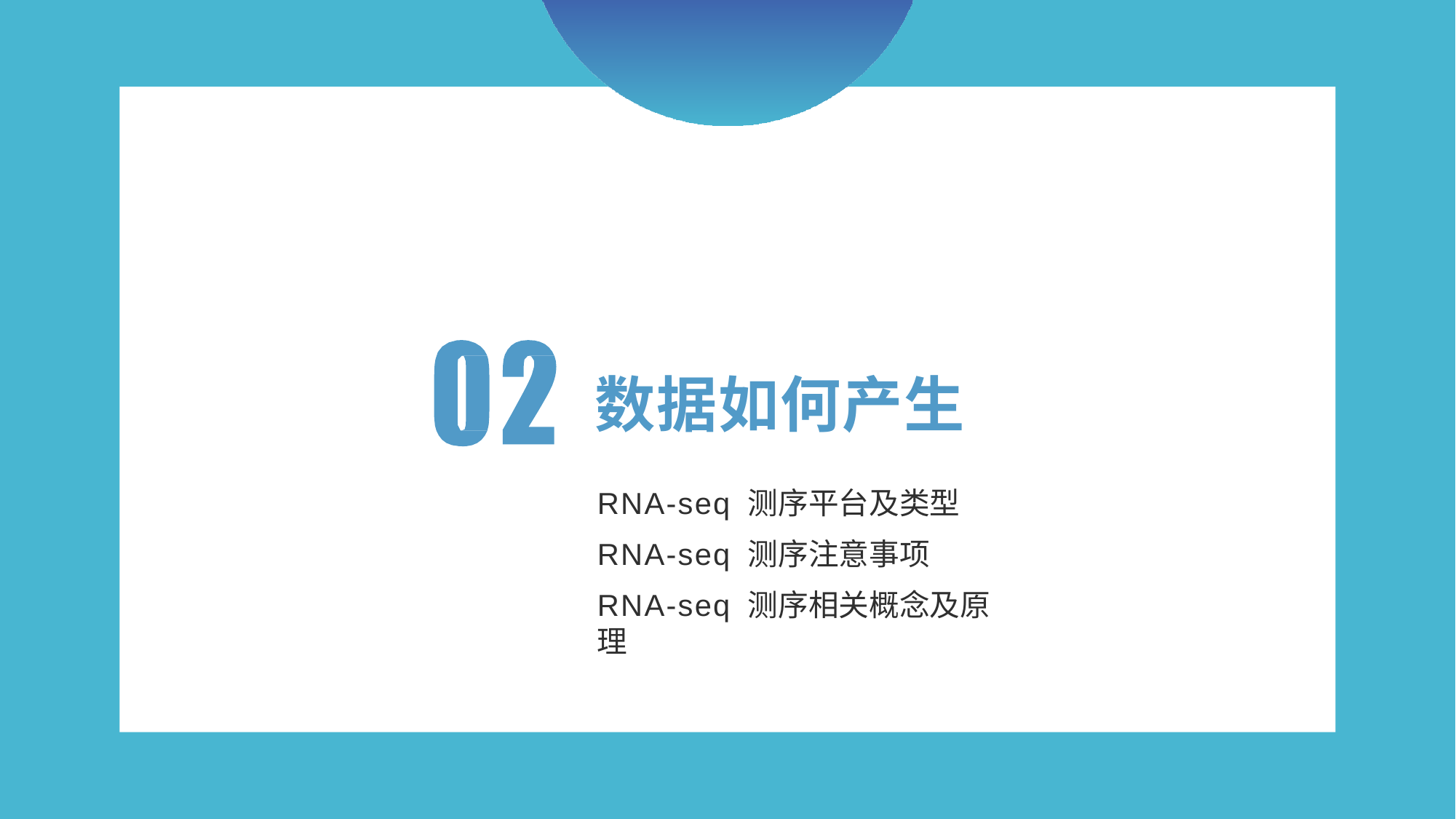

# 数据如何产生
RNA-seq 测序平台及类型
RNA-seq 测序注意事项
RNA-seq 测序相关概念及原理